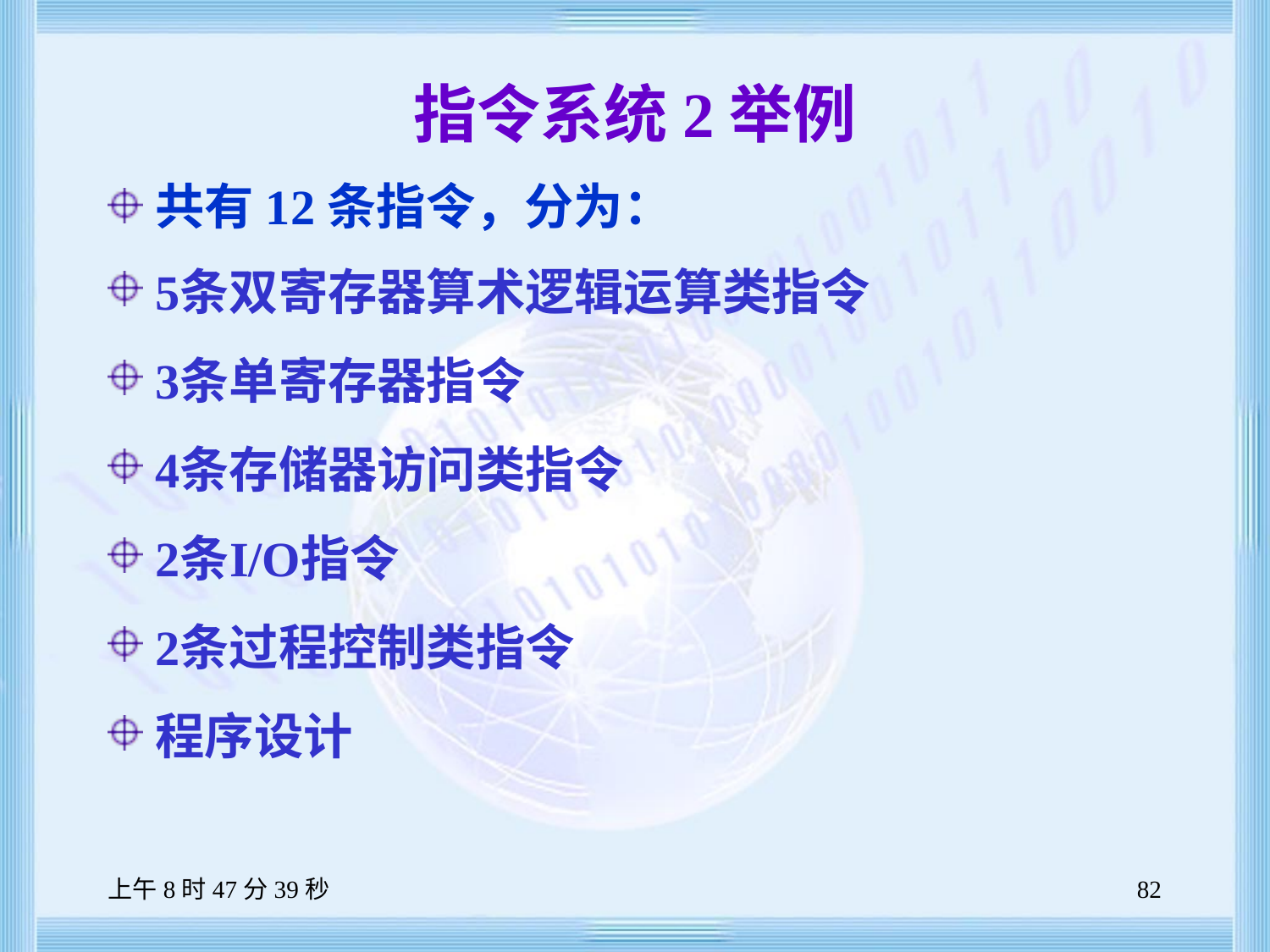

# 指令系统2举例
共有12条指令，分为：
5条双寄存器算术逻辑运算类指令
3条单寄存器指令
4条存储器访问类指令
2条I/O指令
2条过程控制类指令
程序设计
上午8时47分39秒
82